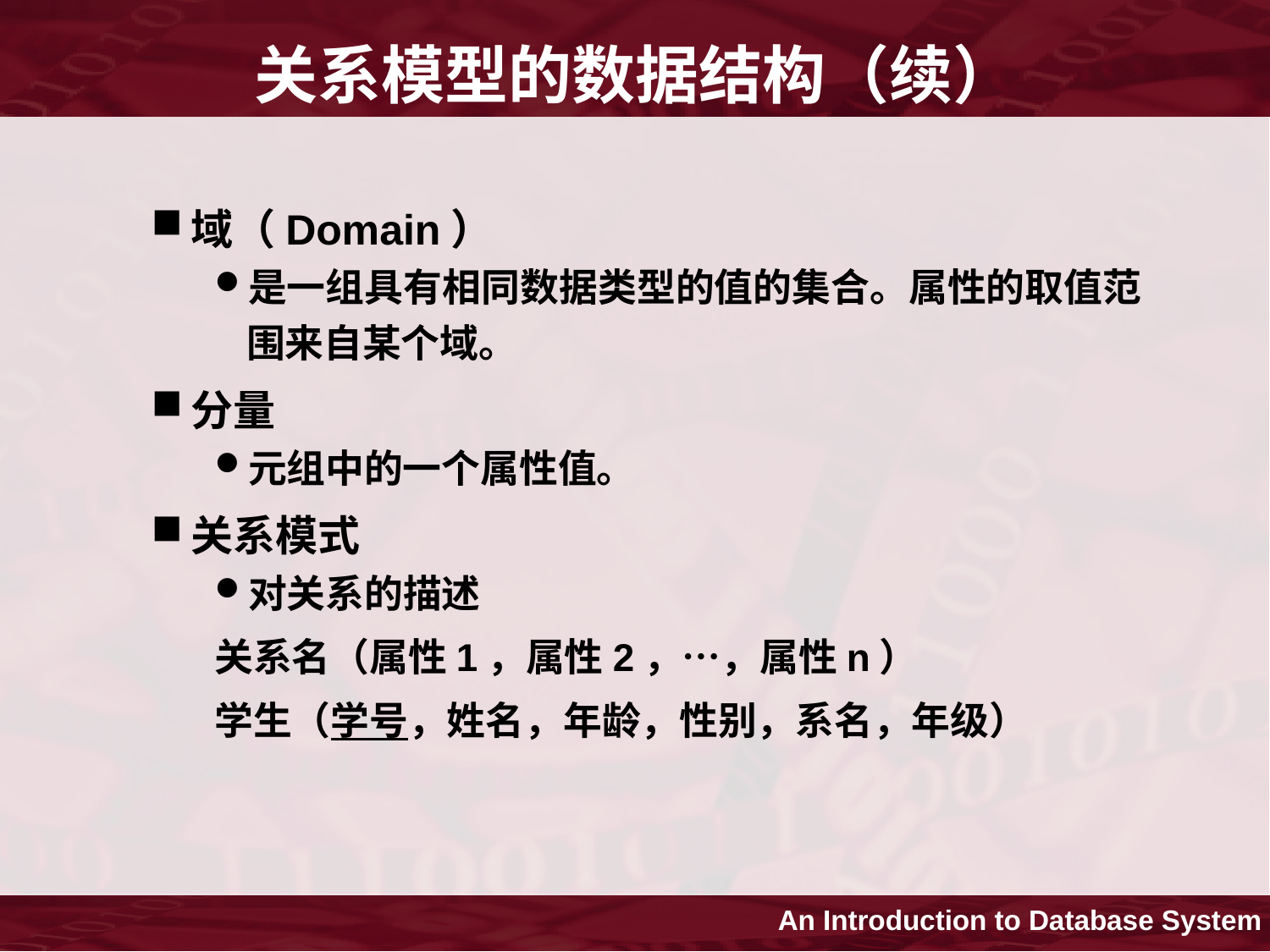

# 关系模型的数据结构（续）
域（Domain）
是一组具有相同数据类型的值的集合。属性的取值范围来自某个域。
分量
元组中的一个属性值。
关系模式
对关系的描述
关系名（属性1，属性2，…，属性n）
学生（学号，姓名，年龄，性别，系名，年级）